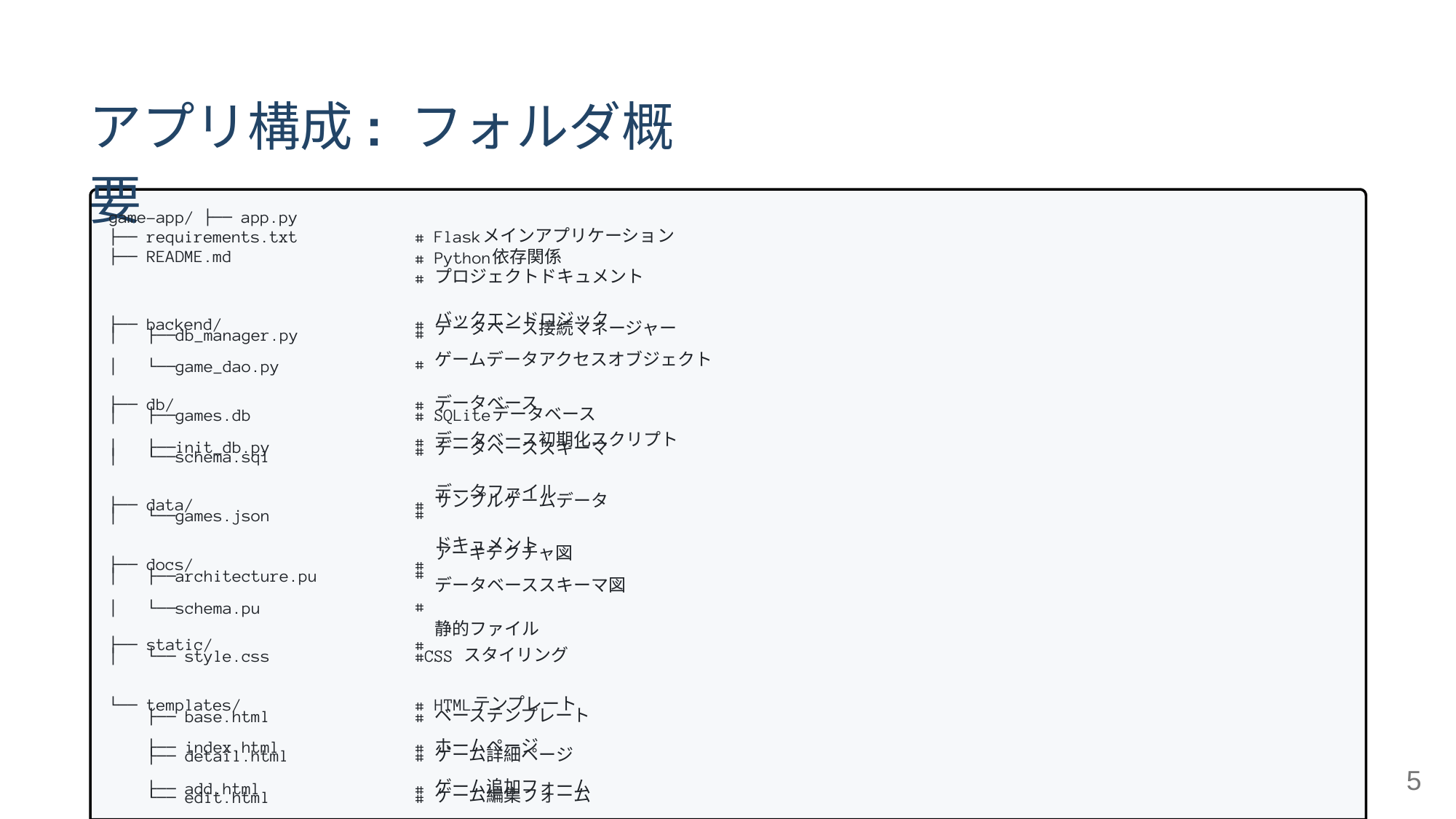

アプリ構成: フォルダ概要

game-app/ ├── app.py ├── requirements.txt ├── README.md
メインアプリケーション
# Flask
依存関係
# Python
プロジェクトドキュメント
バックエンドロジック
データベース接続マネージャー
ゲームデータアクセスオブジェクト
データベース
#
├── backend/
#
#
#
│
│
├──db_manager.py
└──game_dao.py
├── db/
#
データベース
│
│
│
├──games.db
├──init_db.py
└──schema.sql
# SQLite
データベース初期化スクリプト
データベーススキーマ
データファイル
サンプルゲームデータ
ドキュメント
アーキテクチャ図
データベーススキーマ図
静的ファイル
#
#
├── data/
#
#
│
└──games.json
├── docs/
#
#
#
│
│
├──architecture.pu
└──schema.pu
├── static/
#
スタイリング
│
└── style.css
#CSS
テンプレート
└── templates/
# HTML
ベーステンプレート
ホームページ
ゲーム詳細ページ
ゲーム追加フォーム
ゲーム編集フォーム

├── base.html
├── index.html
├── detail.html
├── add.html
└── edit.html
#
#
#
#
#
5